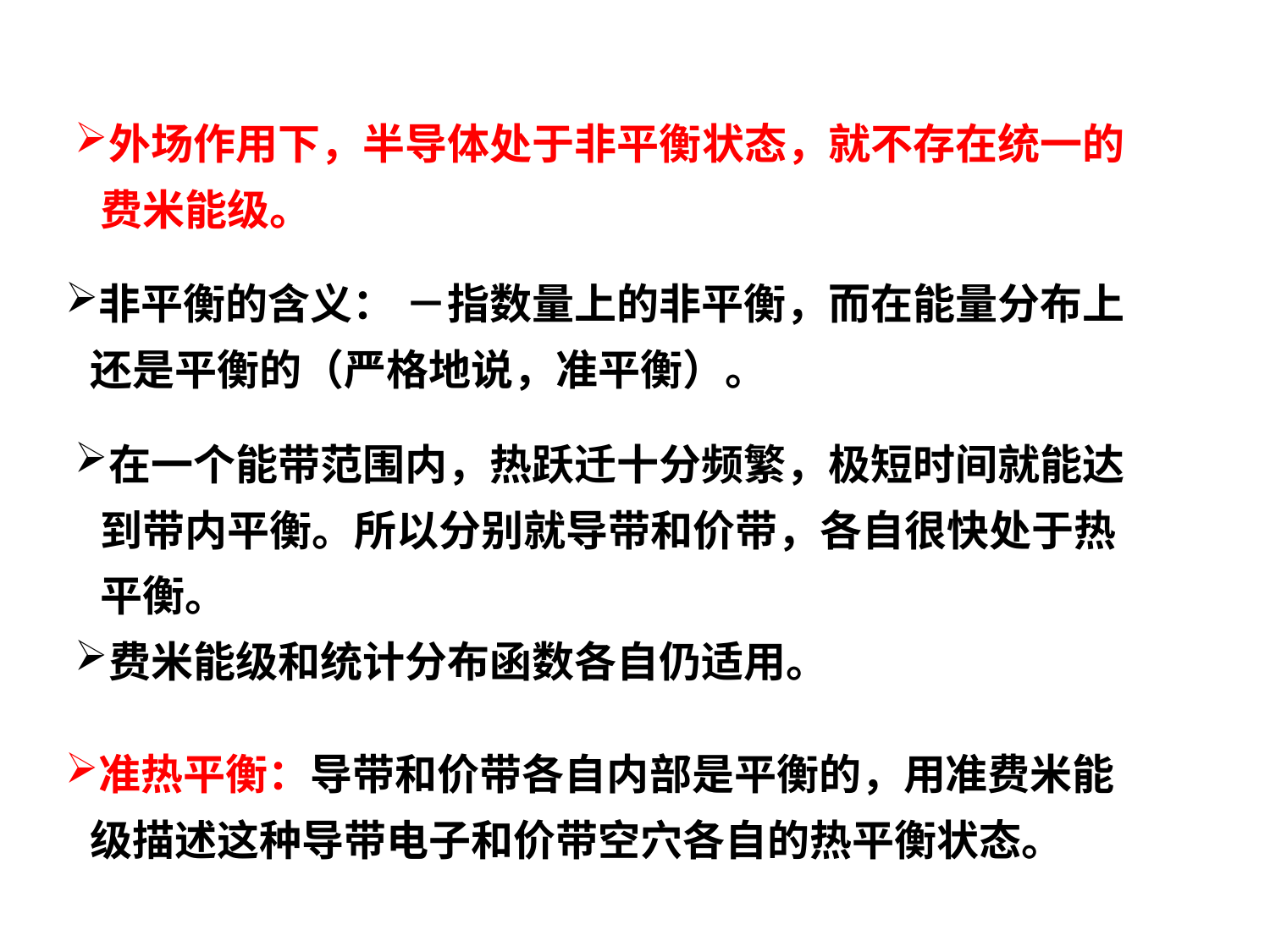

外场作用下，半导体处于非平衡状态，就不存在统一的费米能级。
非平衡的含义： －指数量上的非平衡，而在能量分布上还是平衡的（严格地说，准平衡）。
在一个能带范围内，热跃迁十分频繁，极短时间就能达到带内平衡。所以分别就导带和价带，各自很快处于热平衡。
费米能级和统计分布函数各自仍适用。
准热平衡：导带和价带各自内部是平衡的，用准费米能级描述这种导带电子和价带空穴各自的热平衡状态。